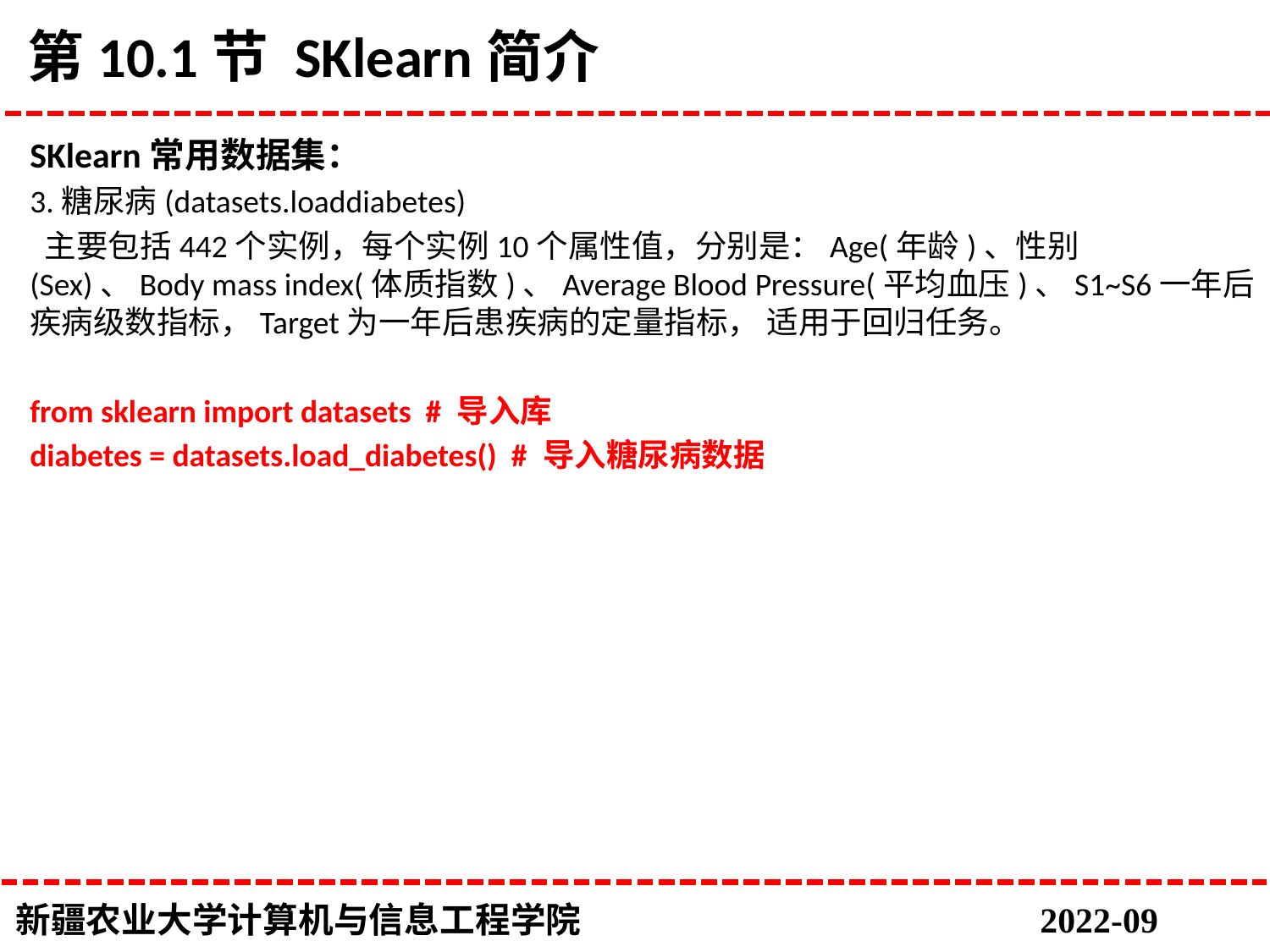

# 第10.1节 SKlearn简介
SKlearn常用数据集：
3.糖尿病(datasets.loaddiabetes)
​ 主要包括442个实例，每个实例10个属性值，分别是：Age(年龄)、性别(Sex)、Body mass index(体质指数)、Average Blood Pressure(平均血压)、S1~S6一年后疾病级数指标，Target为一年后患疾病的定量指标， 适用于回归任务。

from sklearn import datasets  # 导入库
diabetes = datasets.load_diabetes()  # 导入糖尿病数据